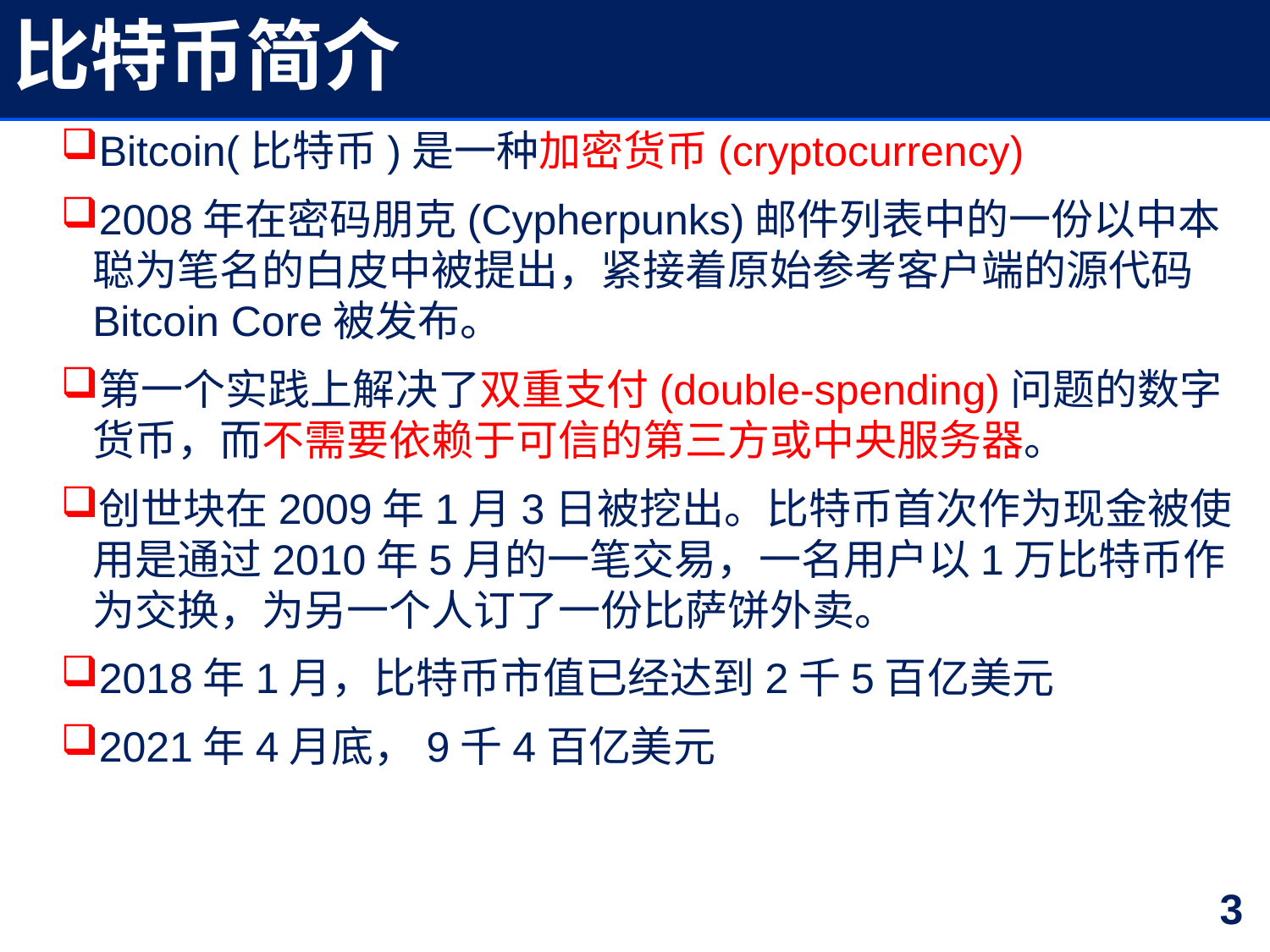

# 比特币简介
Bitcoin(比特币)是一种加密货币(cryptocurrency)
2008年在密码朋克(Cypherpunks)邮件列表中的一份以中本聪为笔名的白皮中被提出，紧接着原始参考客户端的源代码Bitcoin Core被发布。
第一个实践上解决了双重支付(double-spending)问题的数字货币，而不需要依赖于可信的第三方或中央服务器。
创世块在2009年1月3日被挖出。比特币首次作为现金被使用是通过2010年5月的一笔交易，一名用户以1万比特币作为交换，为另一个人订了一份比萨饼外卖。
2018年1月，比特币市值已经达到2千5百亿美元
2021年4月底，9千4百亿美元

3